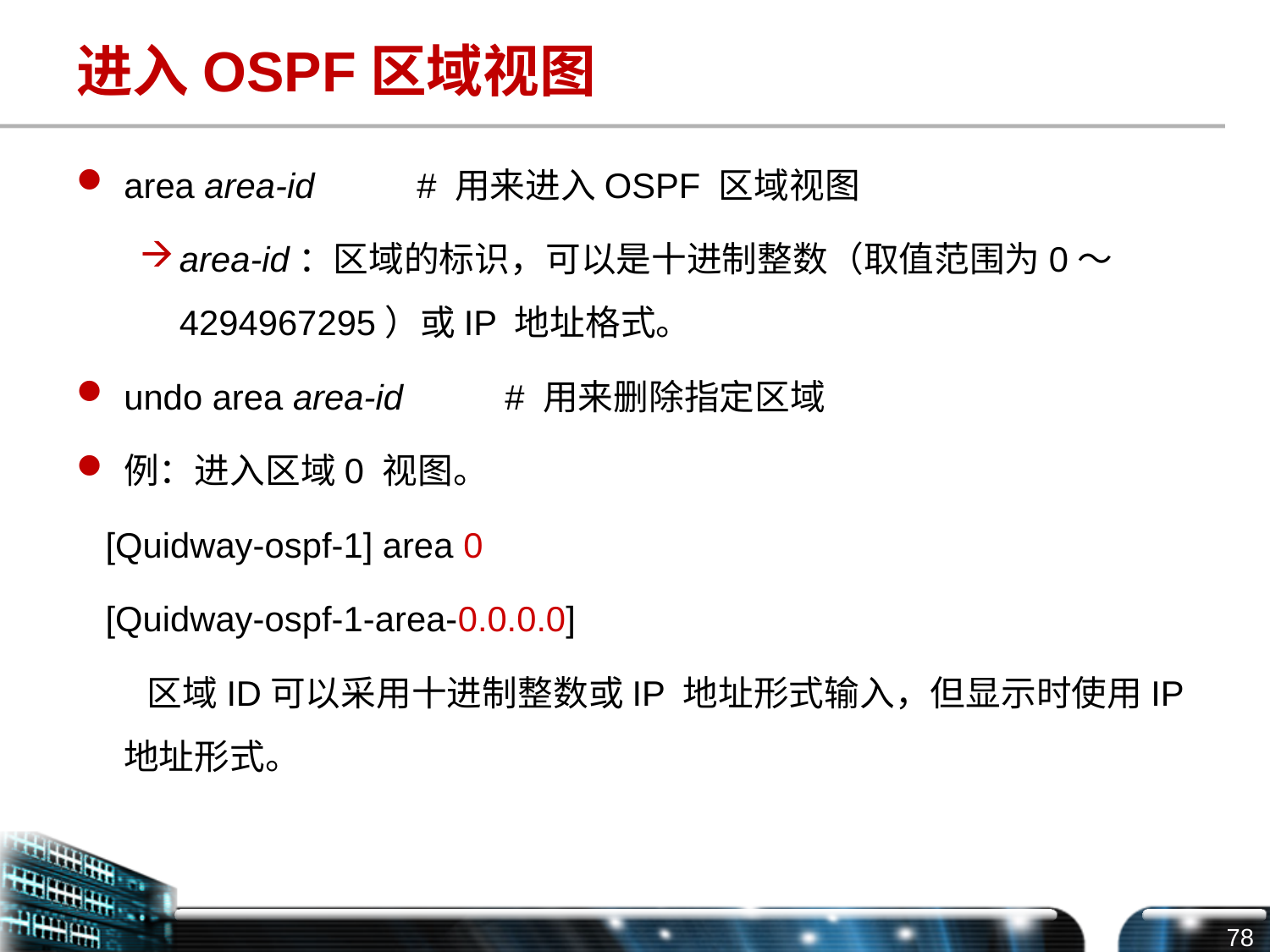

# 进入OSPF区域视图
area area-id	    # 用来进入OSPF 区域视图
area-id：区域的标识，可以是十进制整数（取值范围为0～4294967295）或IP 地址格式。
undo area area-id   	# 用来删除指定区域
例：进入区域0 视图。
   [Quidway-ospf-1] area 0
   [Quidway-ospf-1-area-0.0.0.0]
        区域ID可以采用十进制整数或IP 地址形式输入，但显示时使用IP地址形式。